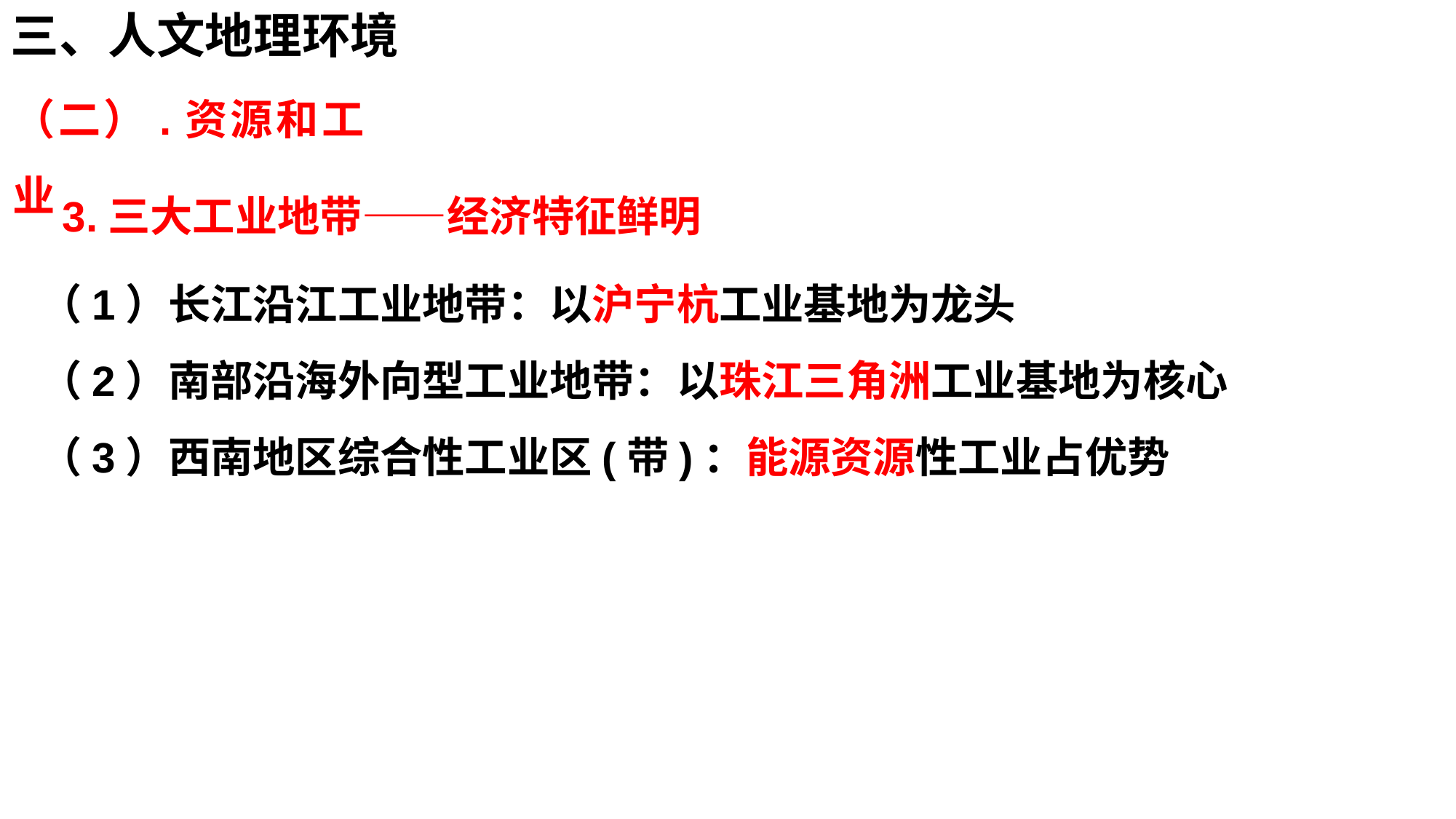

三、人文地理环境
（二）.资源和工业
3.三大工业地带——经济特征鲜明

（1）长江沿江工业地带：以沪宁杭工业基地为龙头
（2）南部沿海外向型工业地带：以珠江三角洲工业基地为核心
（3）西南地区综合性工业区(带)：能源资源性工业占优势